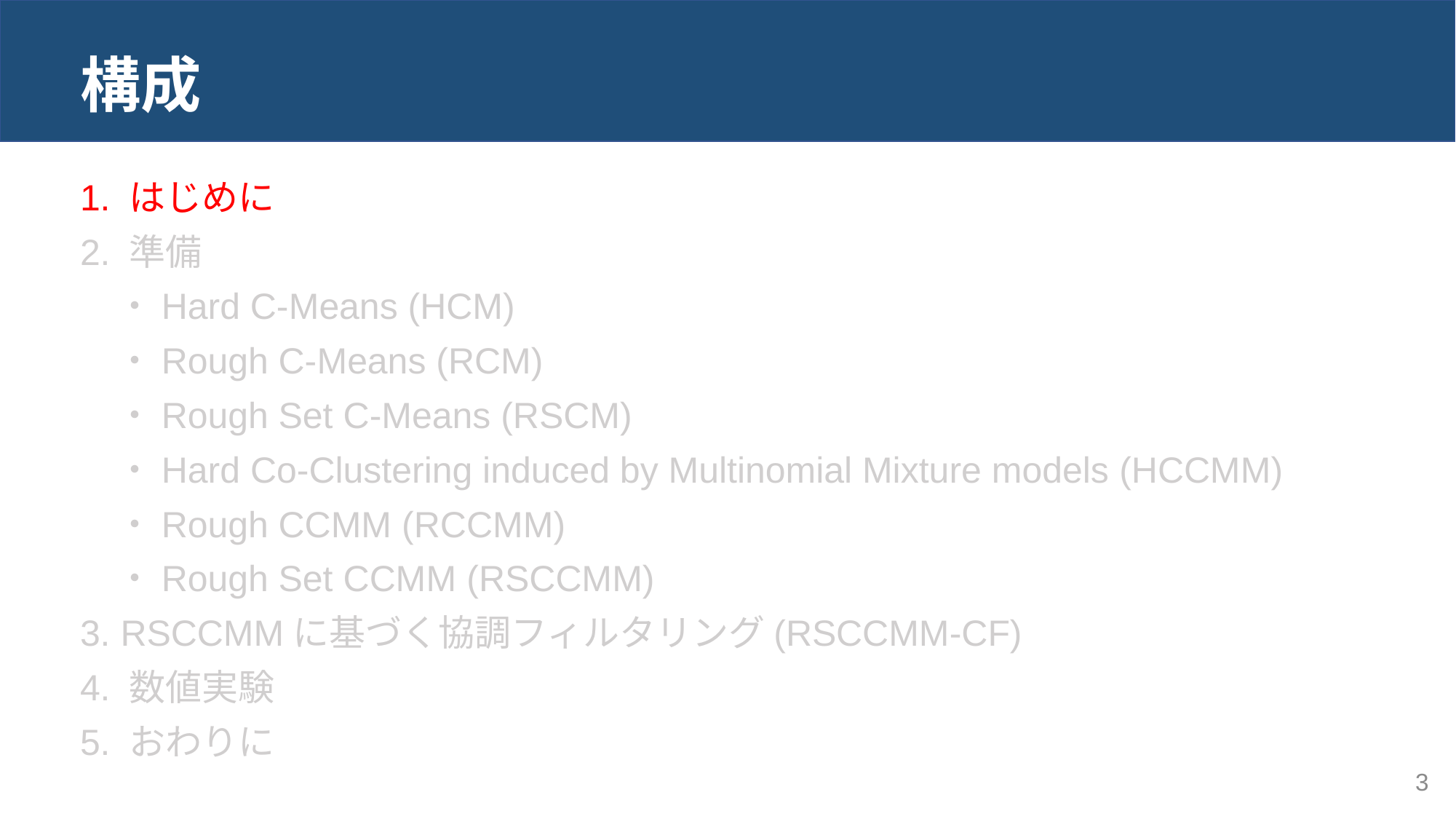

# 構成
1. はじめに
2. 準備
　・Hard C-Means (HCM)
　・Rough C-Means (RCM)
　・Rough Set C-Means (RSCM)
　・Hard Co-Clustering induced by Multinomial Mixture models (HCCMM)
　・Rough CCMM (RCCMM)
　・Rough Set CCMM (RSCCMM)
3. RSCCMMに基づく協調フィルタリング(RSCCMM-CF)
4. 数値実験
5. おわりに
3